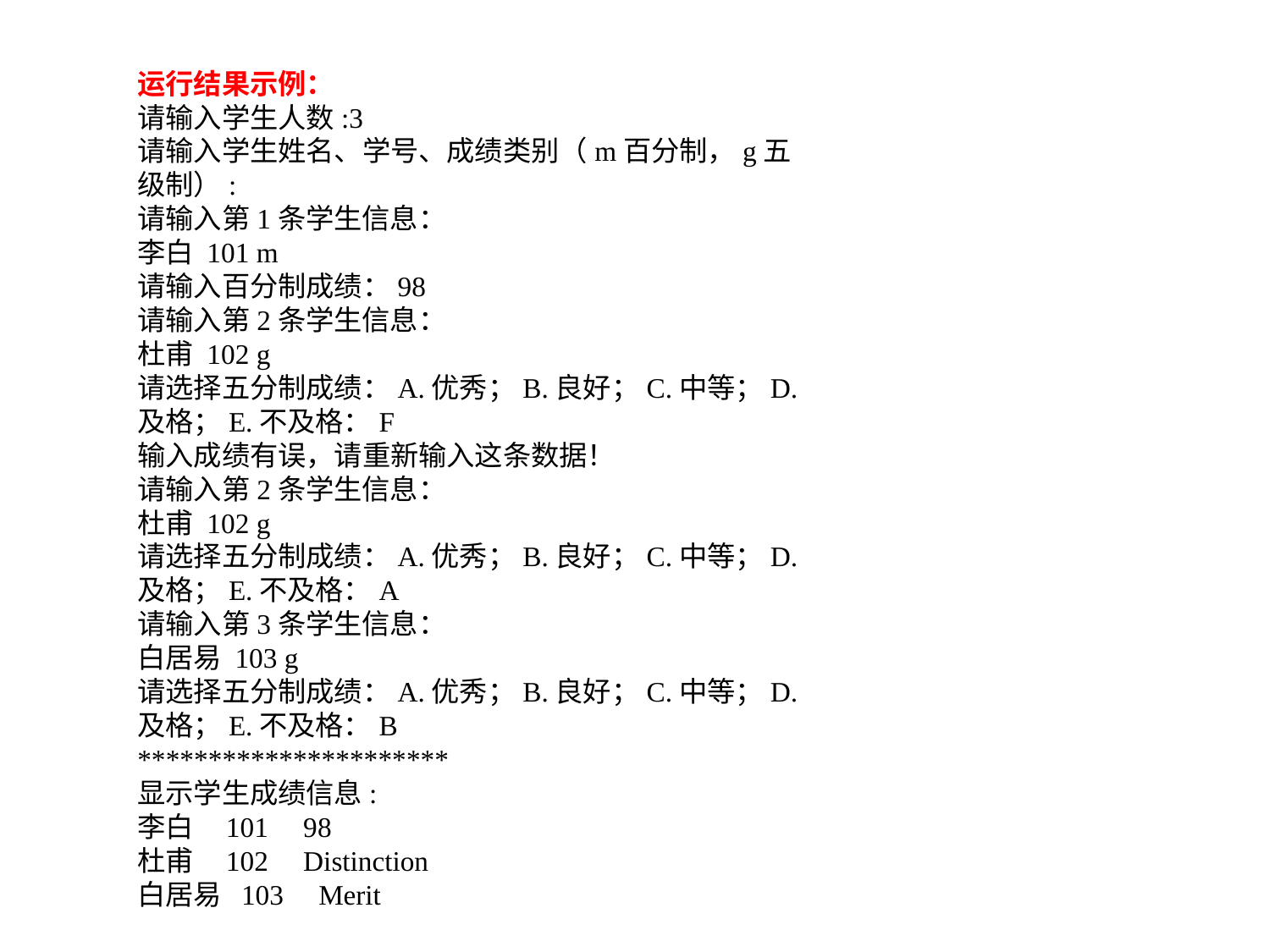

运行结果示例：
请输入学生人数:3请输入学生姓名、学号、成绩类别（m百分制，g五级制）:请输入第1条学生信息：李白 101 m请输入百分制成绩：98请输入第2条学生信息：杜甫 102 g请选择五分制成绩：A.优秀；B.良好；C.中等；D.及格；E.不及格：F输入成绩有误，请重新输入这条数据！请输入第2条学生信息：杜甫 102 g请选择五分制成绩：A.优秀；B.良好；C.中等；D.及格；E.不及格：A请输入第3条学生信息：白居易 103 g请选择五分制成绩：A.优秀；B.良好；C.中等；D.及格；E.不及格：B**********************显示学生成绩信息:李白    101     98杜甫    102     Distinction白居易  103     Merit